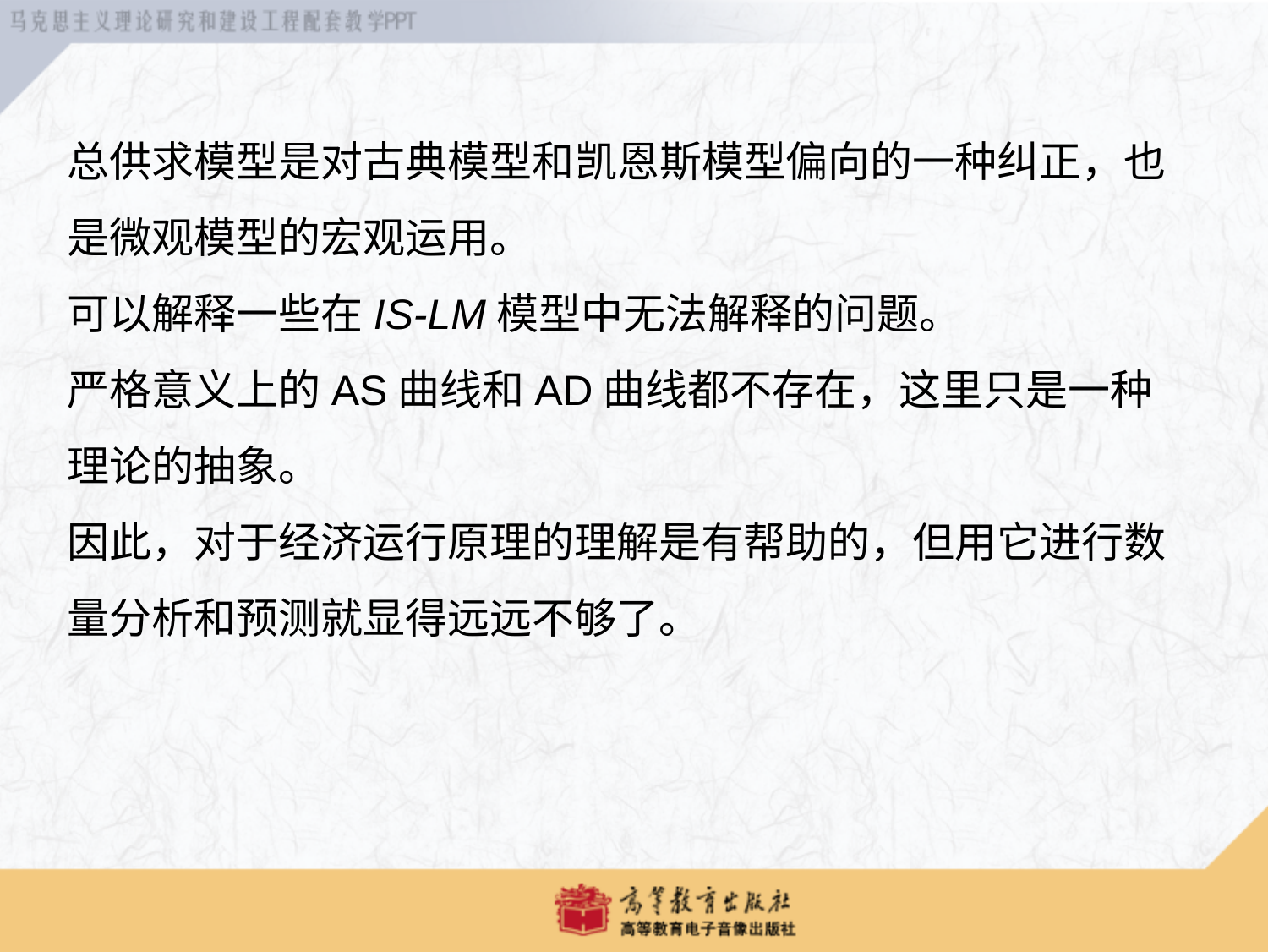

总供求模型是对古典模型和凯恩斯模型偏向的一种纠正，也是微观模型的宏观运用。
可以解释一些在IS-LM模型中无法解释的问题。
严格意义上的AS曲线和AD曲线都不存在，这里只是一种理论的抽象。
因此，对于经济运行原理的理解是有帮助的，但用它进行数量分析和预测就显得远远不够了。